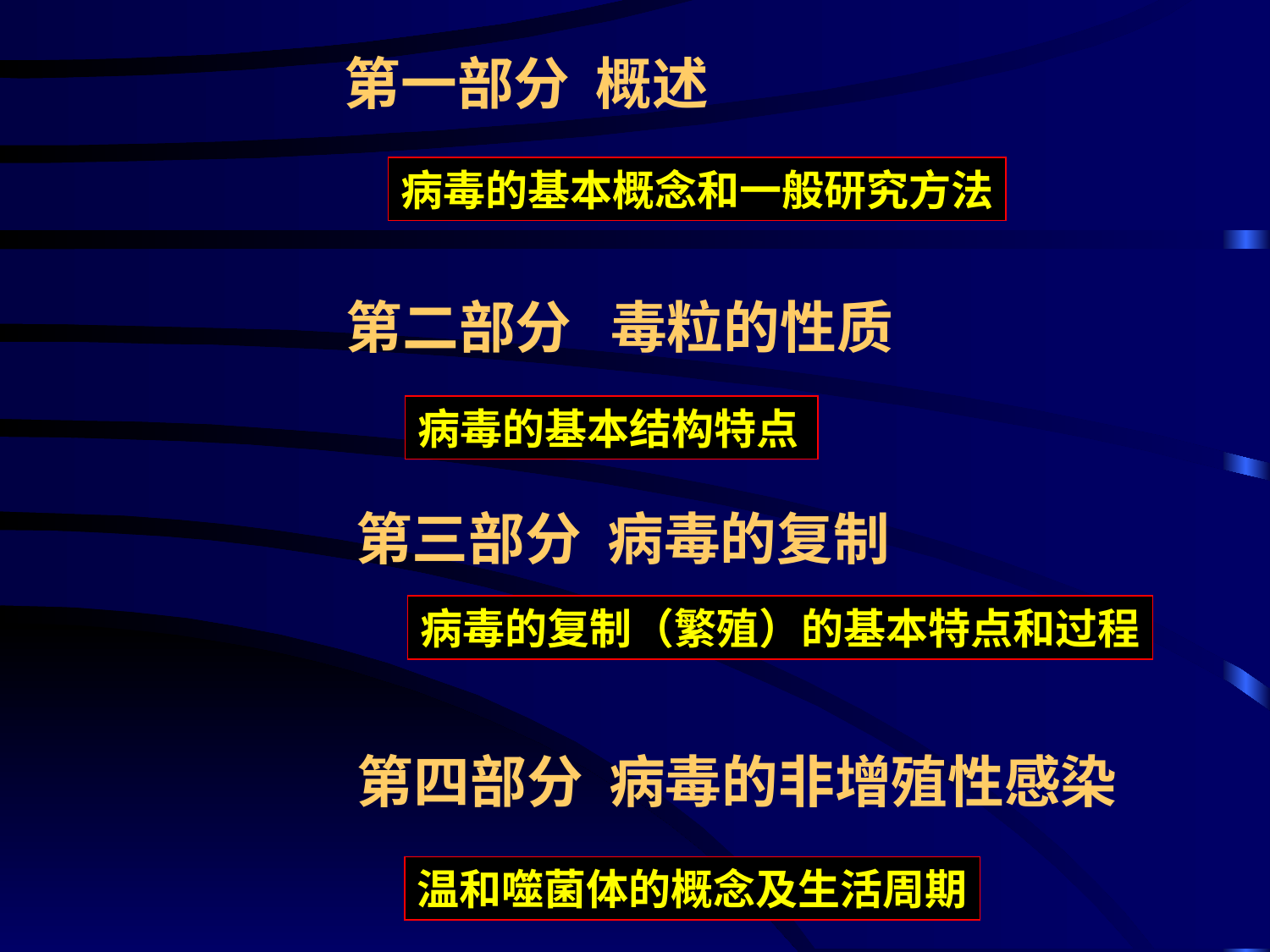

第一部分  概述
病毒的基本概念和一般研究方法
第二部分   毒粒的性质
病毒的基本结构特点
第三部分  病毒的复制
病毒的复制（繁殖）的基本特点和过程
第四部分  病毒的非增殖性感染
温和噬菌体的概念及生活周期